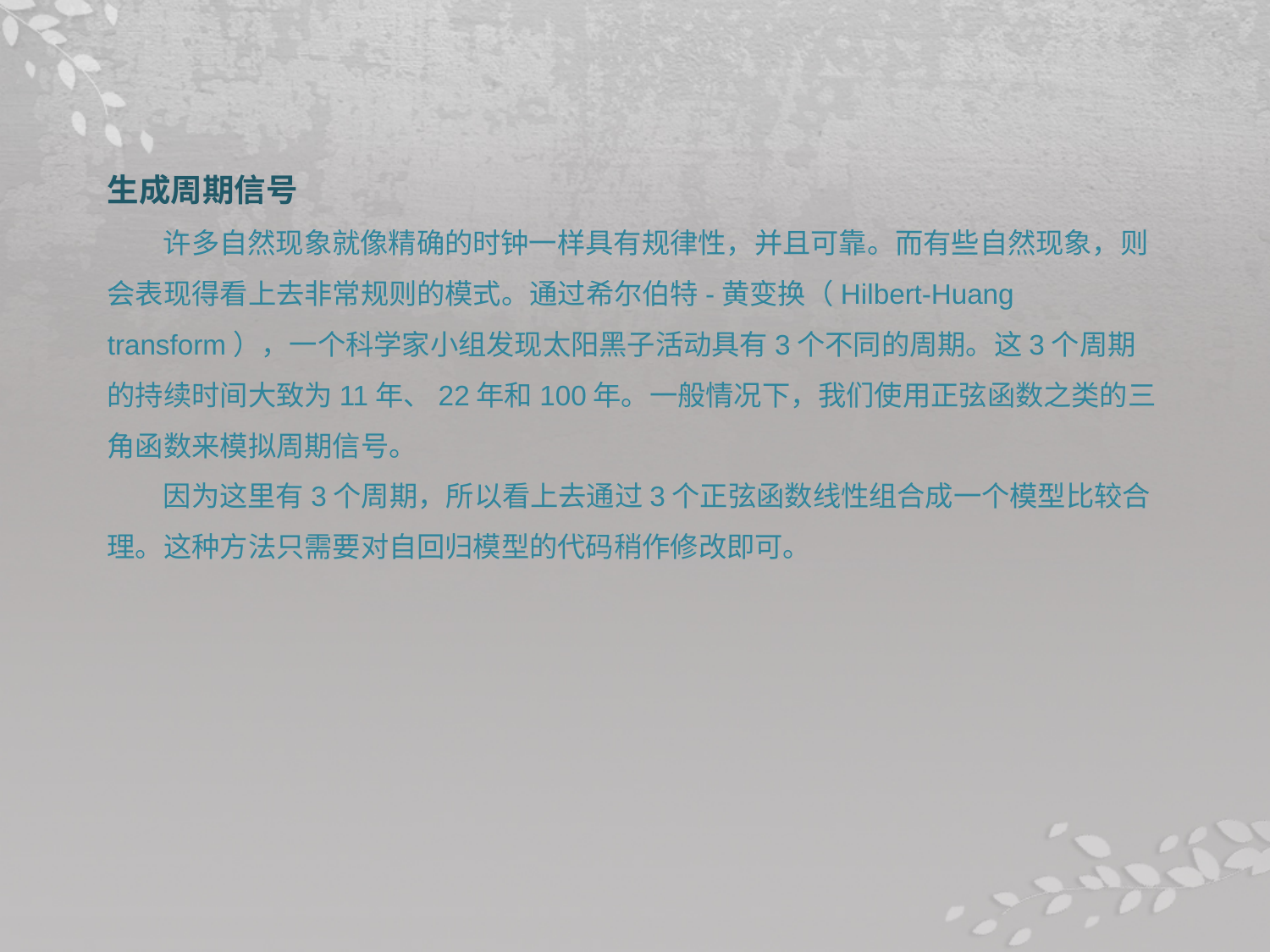

生成周期信号
许多自然现象就像精确的时钟一样具有规律性，并且可靠。而有些自然现象，则会表现得看上去非常规则的模式。通过希尔伯特-黄变换（Hilbert-Huang transform），一个科学家小组发现太阳黑子活动具有3个不同的周期。这3个周期的持续时间大致为11年、22年和100年。一般情况下，我们使用正弦函数之类的三角函数来模拟周期信号。
因为这里有3个周期，所以看上去通过3个正弦函数线性组合成一个模型比较合理。这种方法只需要对自回归模型的代码稍作修改即可。